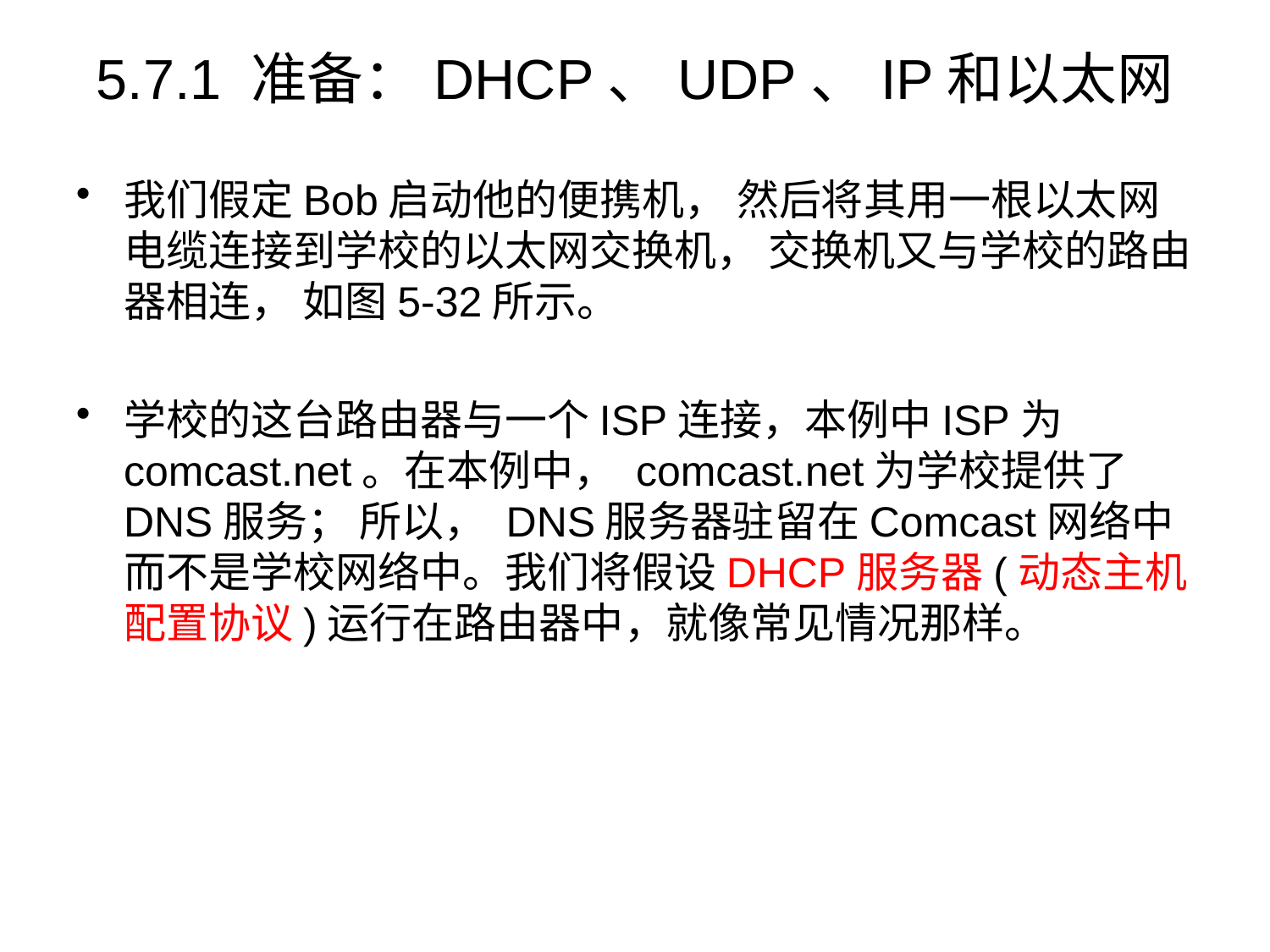

# 5.7.1 准备：DHCP、UDP、IP和以太网
我们假定Bob启动他的便携机， 然后将其用一根以太网电缆连接到学校的以太网交换机， 交换机又与学校的路由器相连， 如图5-32所示。

学校的这台路由器与一个ISP连接，本例中ISP为comcast.net。在本例中， comcast.net为学校提供了DNS服务； 所以， DNS服务器驻留在Comcast网络中而不是学校网络中。我们将假设DHCP服务器(动态主机配置协议)运行在路由器中，就像常见情况那样。